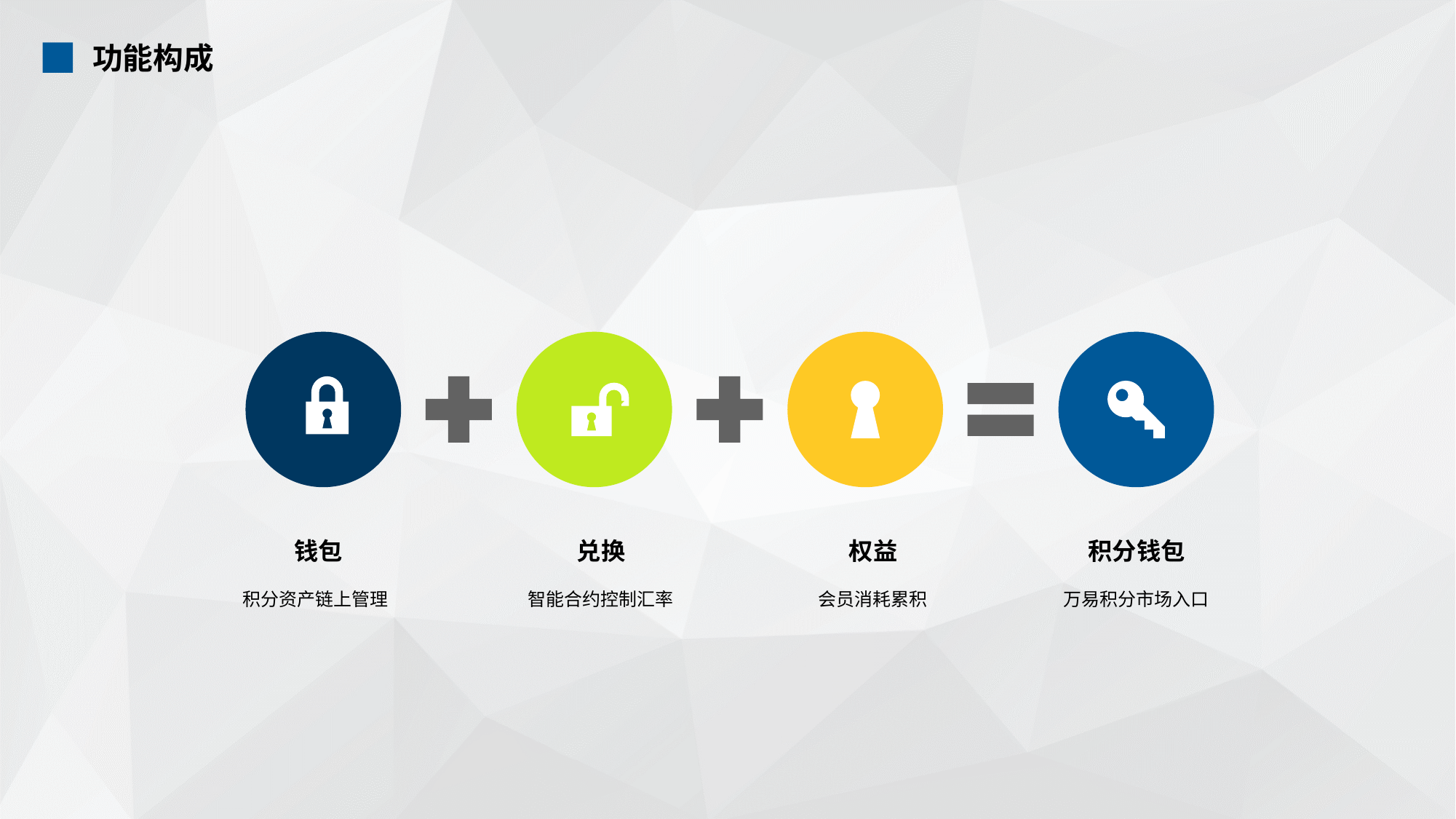

功能构成

钱包
权益
积分钱包
兑换
积分资产链上管理
智能合约控制汇率
会员消耗累积
万易积分市场入口